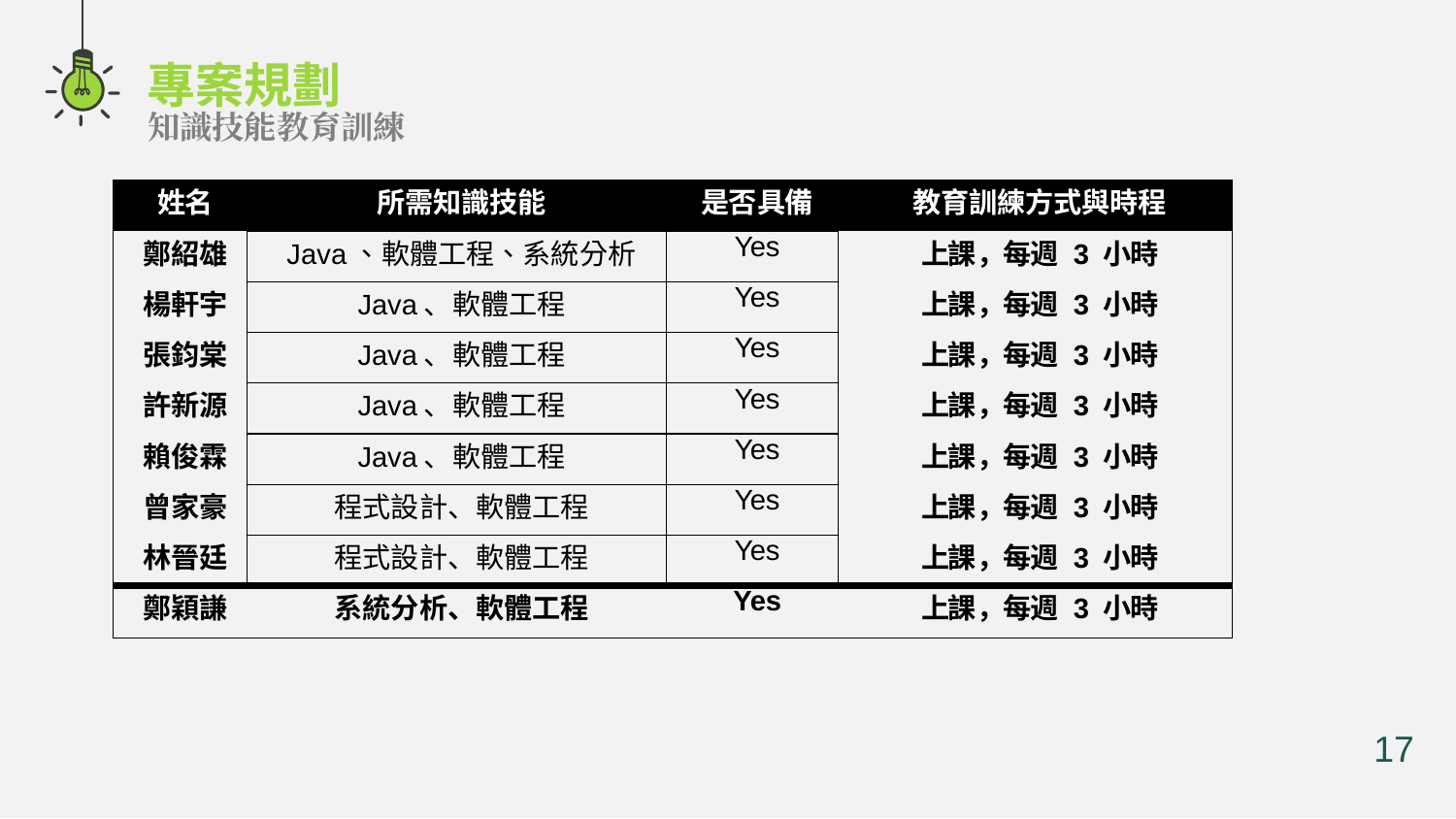

專案規劃
知識技能教育訓練
| 姓名 | 所需知識技能 | 是否具備 | 教育訓練方式與時程 |
| --- | --- | --- | --- |
| 鄭紹雄 | Java、軟體工程、系統分析 | Yes | 上課，每週 3 小時 |
| 楊軒宇 | Java、軟體工程 | Yes | 上課，每週 3 小時 |
| 張鈞棠 | Java、軟體工程 | Yes | 上課，每週 3 小時 |
| 許新源 | Java、軟體工程 | Yes | 上課，每週 3 小時 |
| 賴俊霖 | Java、軟體工程 | Yes | 上課，每週 3 小時 |
| 曾家豪 | 程式設計、軟體工程 | Yes | 上課，每週 3 小時 |
| 林晉廷 | 程式設計、軟體工程 | Yes | 上課，每週 3 小時 |
| 鄭穎謙 | 系統分析、軟體工程 | Yes | 上課，每週 3 小時 |
17